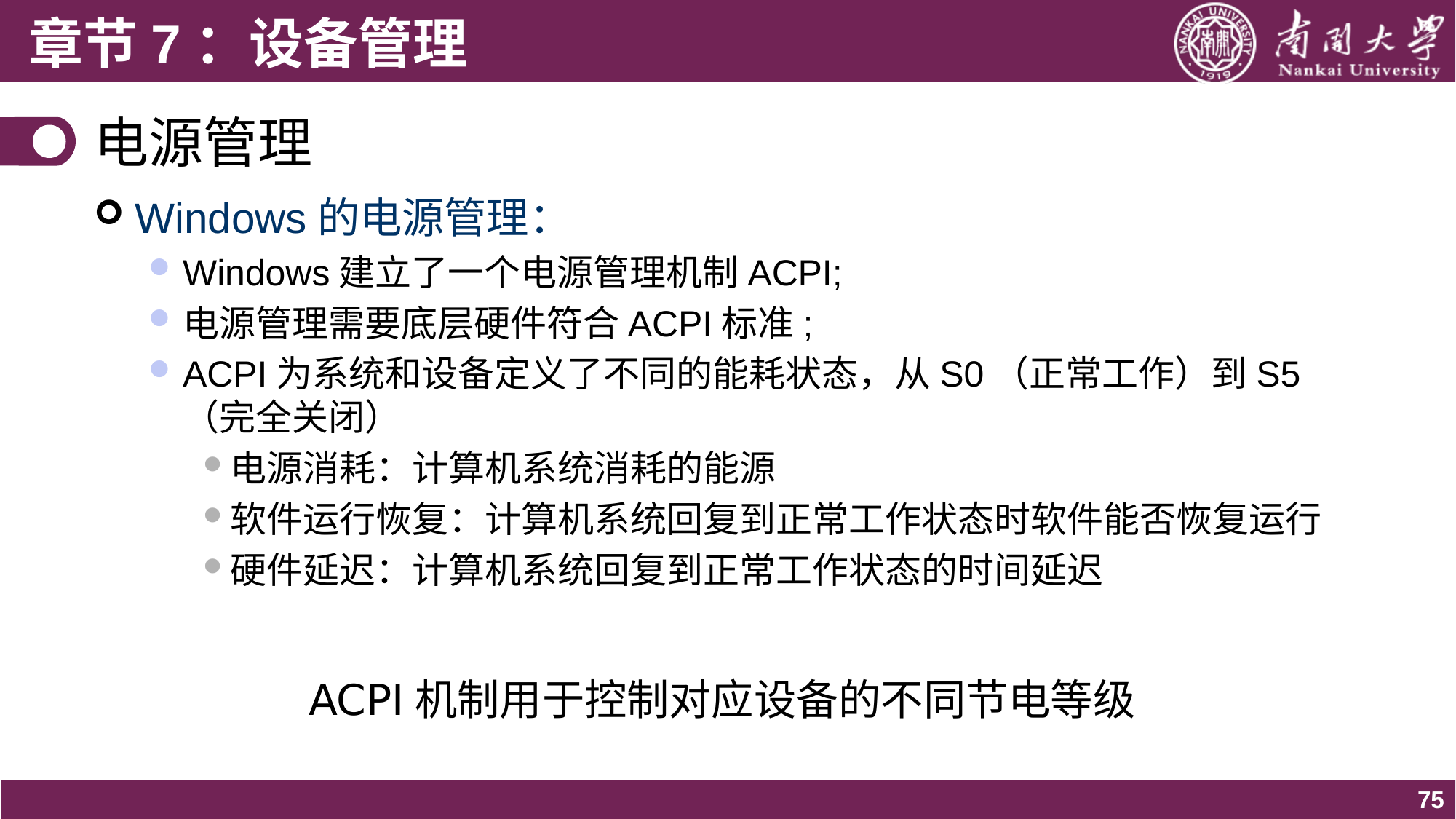

# 电源管理
Windows的电源管理：
Windows建立了一个电源管理机制ACPI;
电源管理需要底层硬件符合ACPI标准;
ACPI为系统和设备定义了不同的能耗状态，从S0（正常工作）到S5（完全关闭）
电源消耗：计算机系统消耗的能源
软件运行恢复：计算机系统回复到正常工作状态时软件能否恢复运行
硬件延迟：计算机系统回复到正常工作状态的时间延迟

ACPI机制用于控制对应设备的不同节电等级
75